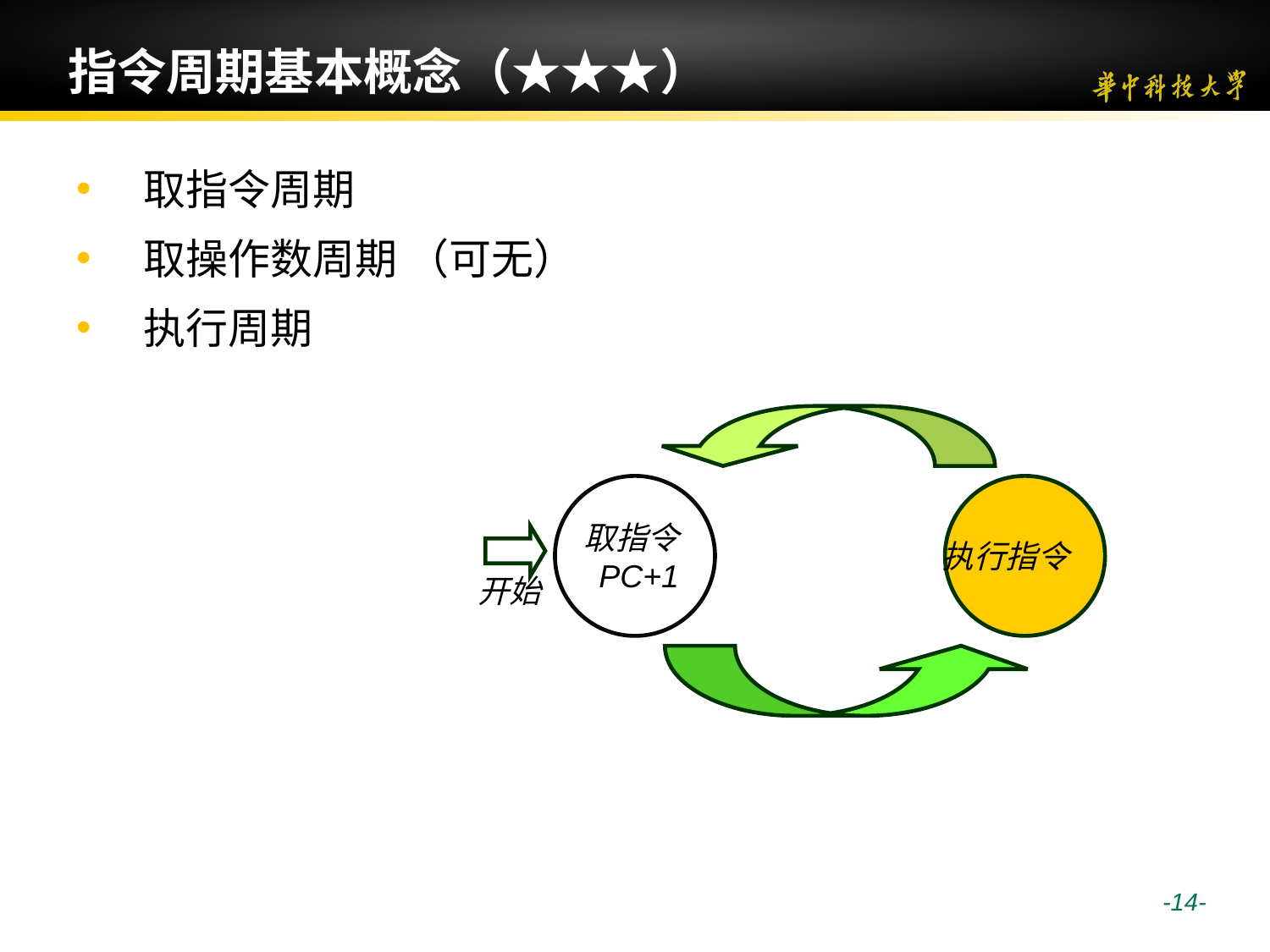

# 指令周期基本概念（★★★）
 取指令周期
 取操作数周期 （可无）
 执行周期

取指令
PC+1
执行指令

开始

 -14-